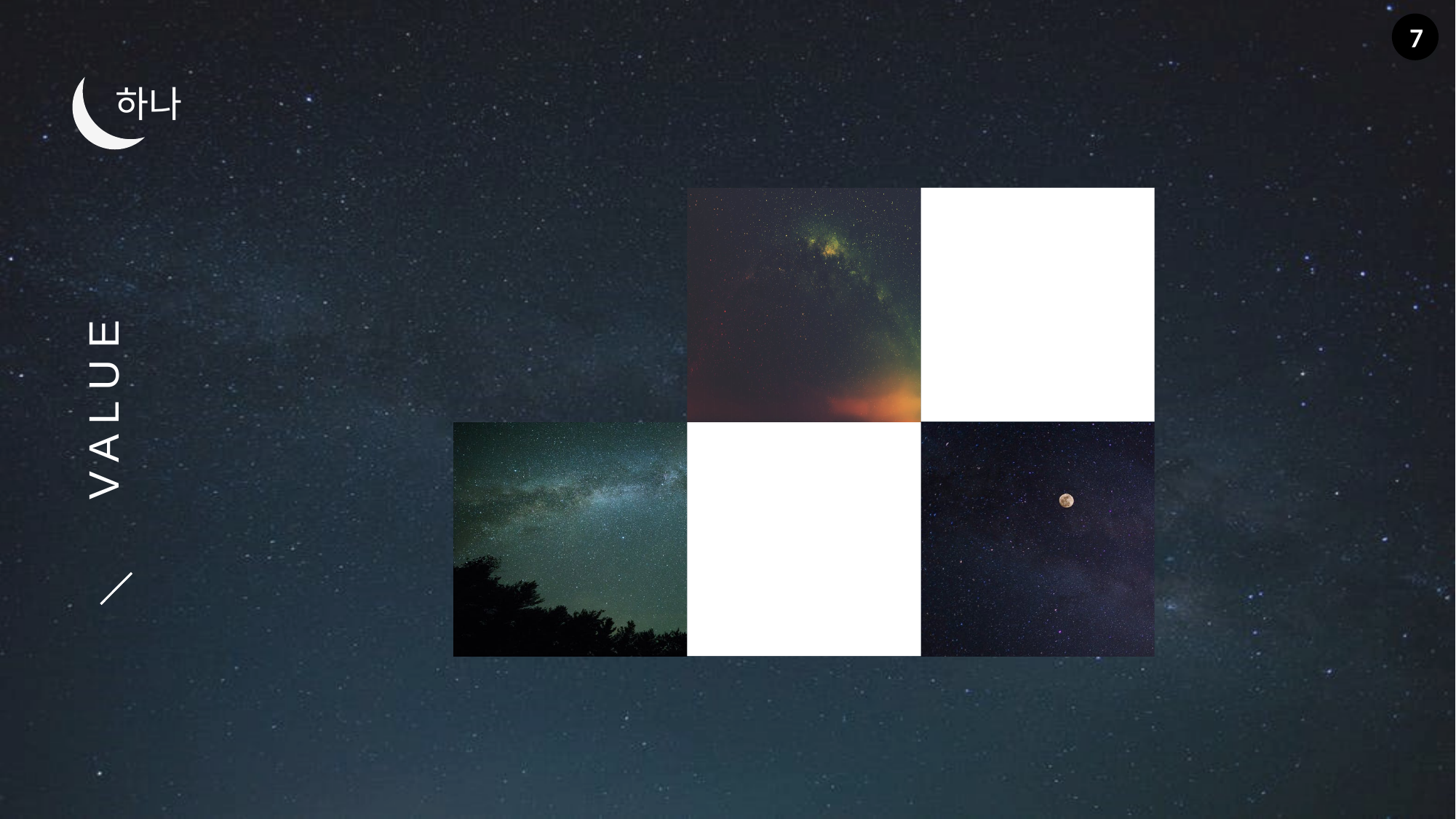

7
하나

V A L U E